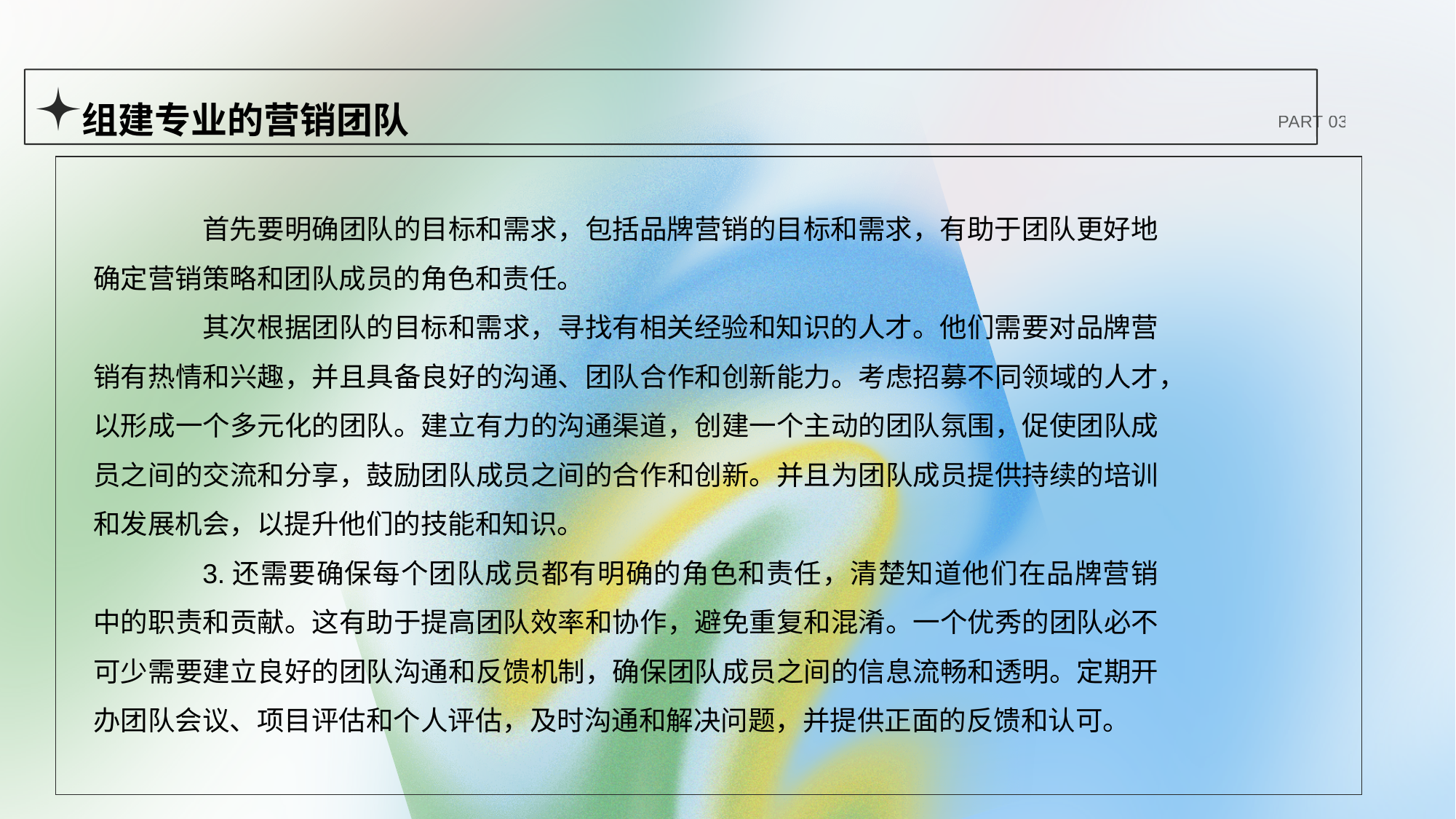

组建专业的营销团队

PART 03

	首先要明确团队的目标和需求，包括品牌营销的目标和需求，有助于团队更好地确定营销策略和团队成员的角色和责任。
	其次根据团队的目标和需求，寻找有相关经验和知识的人才。他们需要对品牌营销有热情和兴趣，并且具备良好的沟通、团队合作和创新能力。考虑招募不同领域的人才，以形成一个多元化的团队。建立有力的沟通渠道，创建一个主动的团队氛围，促使团队成员之间的交流和分享，鼓励团队成员之间的合作和创新。并且为团队成员提供持续的培训和发展机会，以提升他们的技能和知识。
	3.还需要确保每个团队成员都有明确的角色和责任，清楚知道他们在品牌营销中的职责和贡献。这有助于提高团队效率和协作，避免重复和混淆。一个优秀的团队必不可少需要建立良好的团队沟通和反馈机制，确保团队成员之间的信息流畅和透明。定期开办团队会议、项目评估和个人评估，及时沟通和解决问题，并提供正面的反馈和认可。